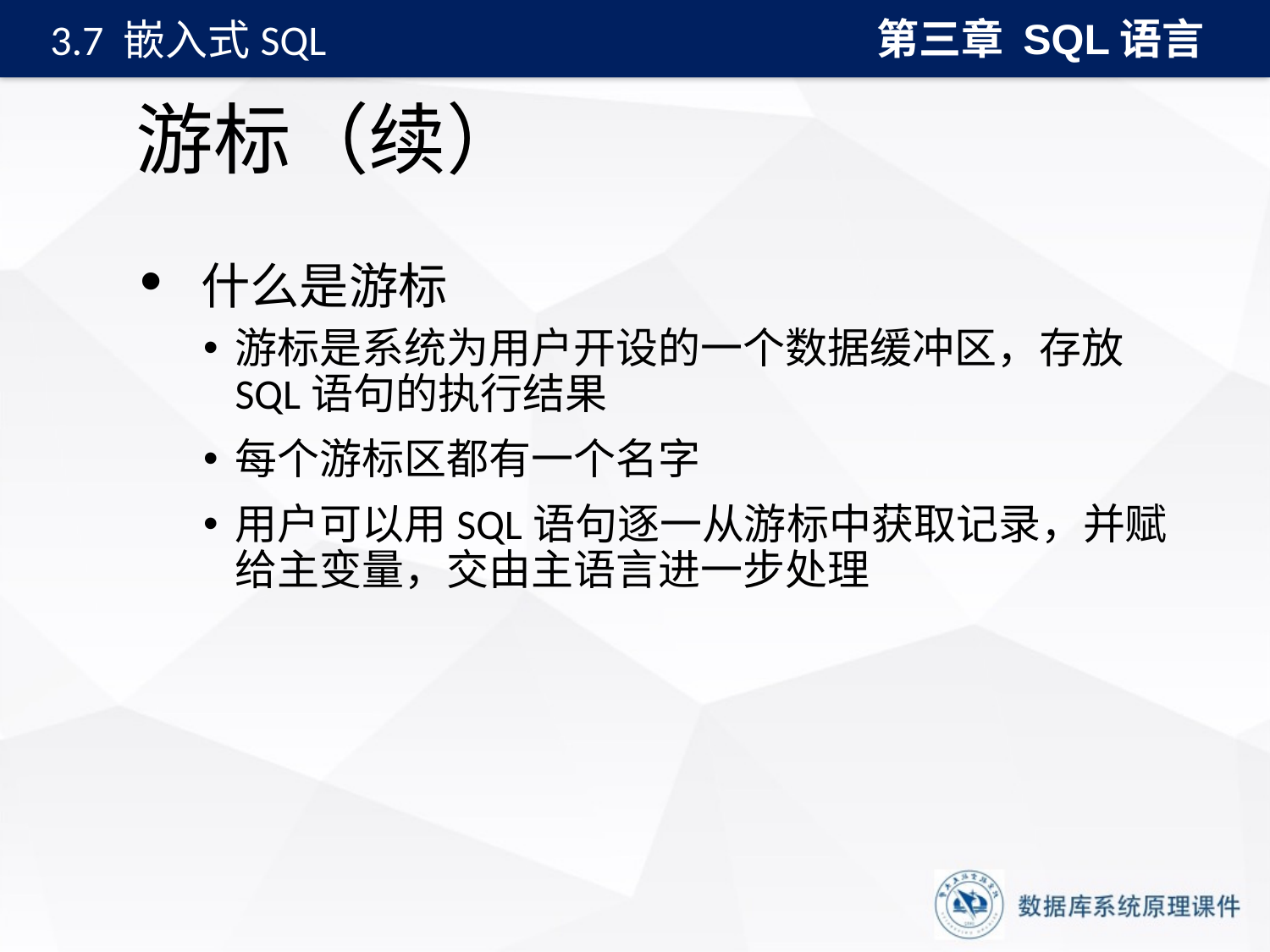

第三章 SQL语言
3.7 嵌入式SQL
# 游标（续）
 什么是游标
游标是系统为用户开设的一个数据缓冲区，存放SQL语句的执行结果
每个游标区都有一个名字
用户可以用SQL语句逐一从游标中获取记录，并赋给主变量，交由主语言进一步处理